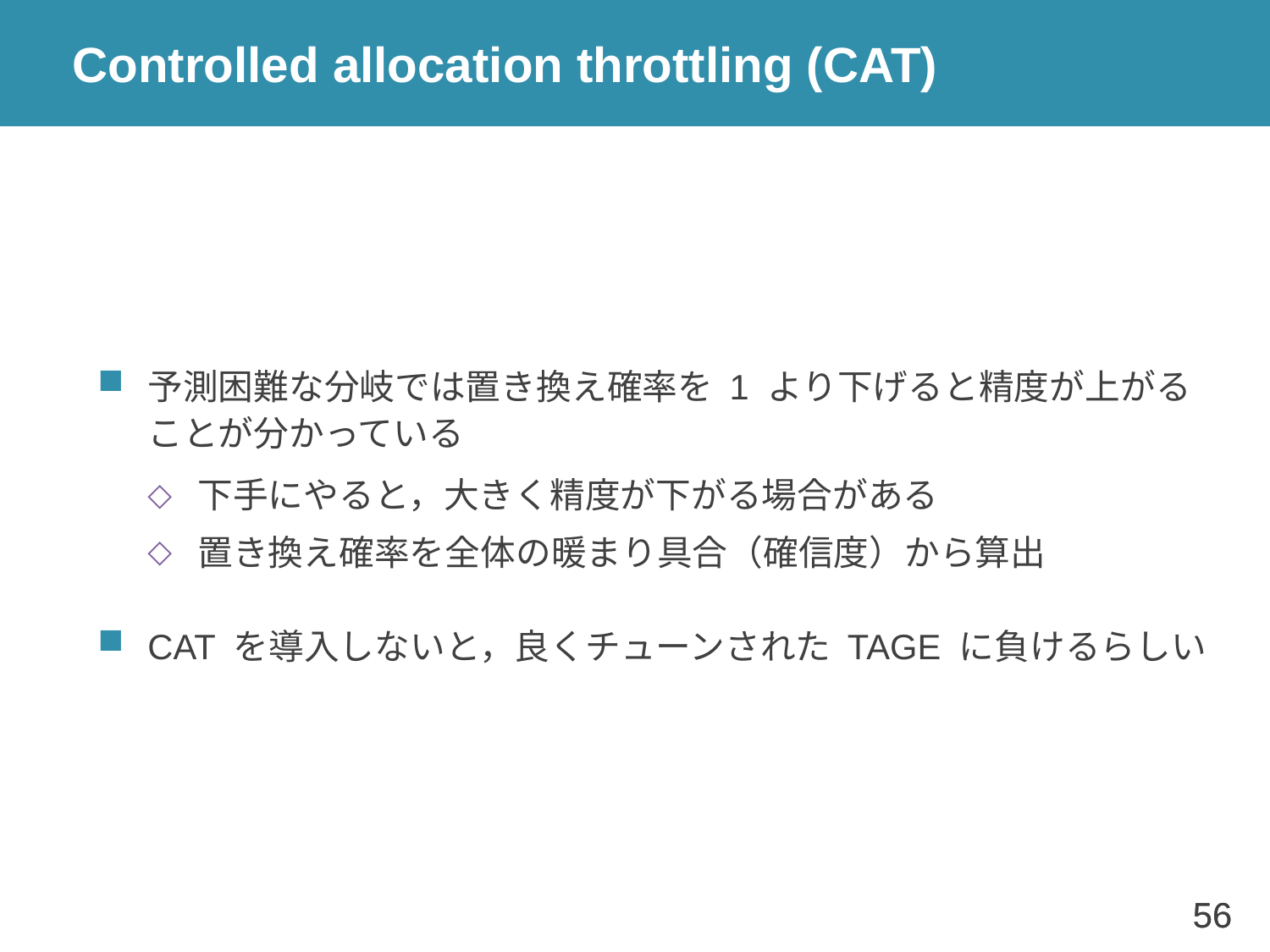

# Controlled allocation throttling (CAT)
予測困難な分岐では置き換え確率を 1 より下げると精度が上がることが分かっている
下手にやると，大きく精度が下がる場合がある
置き換え確率を全体の暖まり具合（確信度）から算出
CAT を導入しないと，良くチューンされた TAGE に負けるらしい